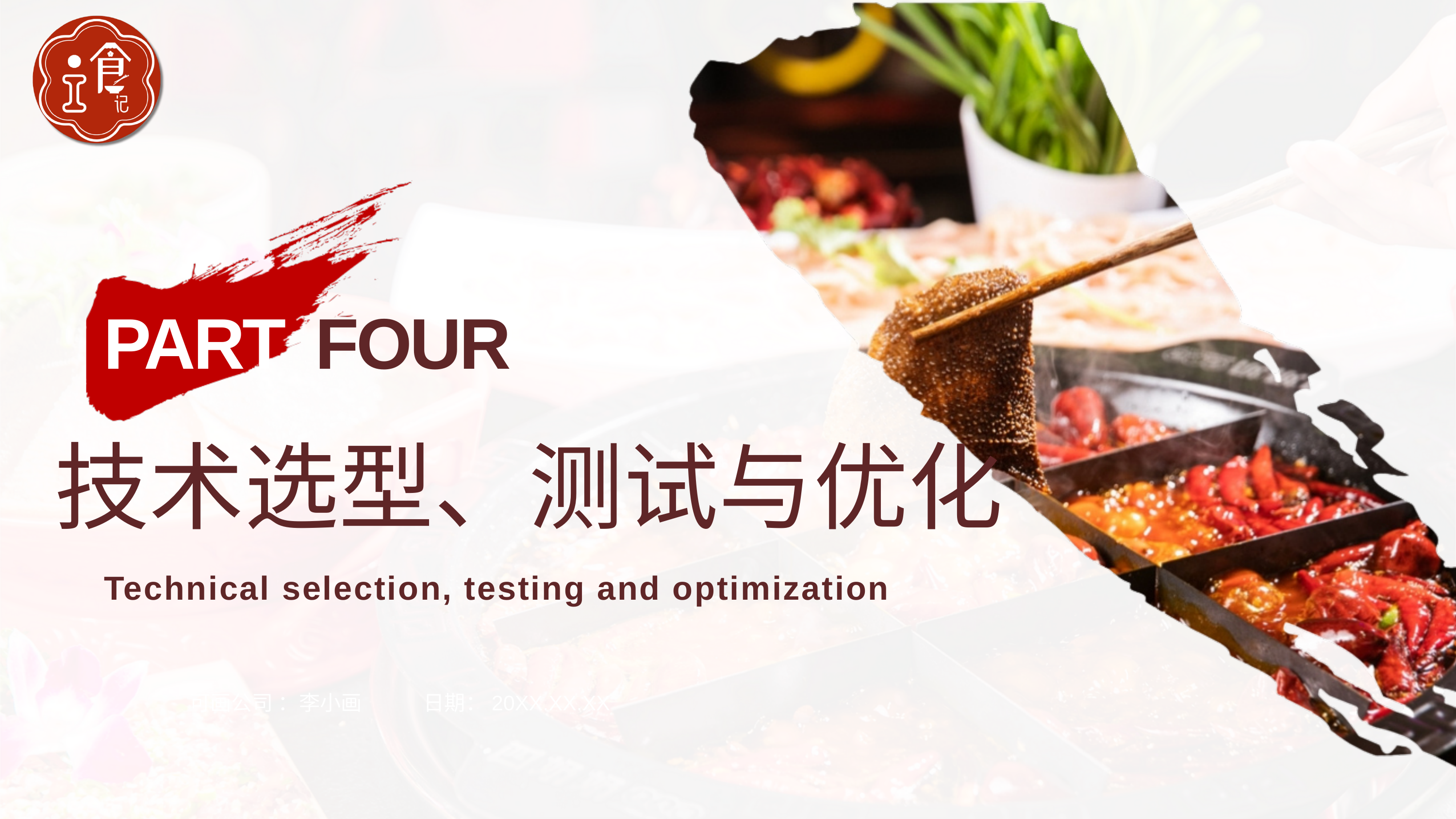

PART
FOUR
技术选型、测试与优化
Technical selection, testing and optimization
可画公司 ：李小画             日期：20XX.XX.XX